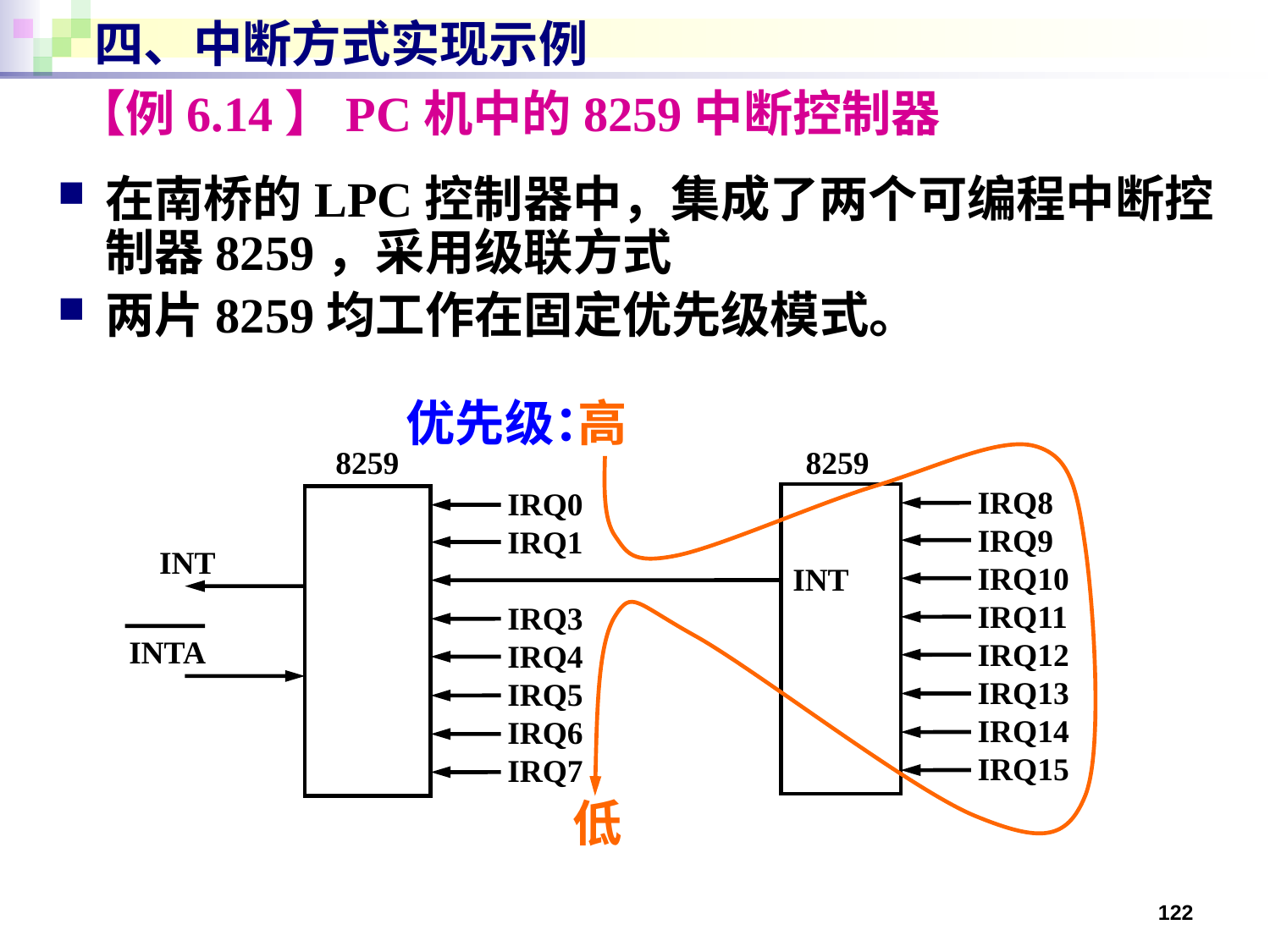

# 四、中断方式实现示例
【例6.14】PC机中的8259中断控制器
在南桥的LPC控制器中，集成了两个可编程中断控制器8259，采用级联方式
两片8259均工作在固定优先级模式。
优先级：
高
8259
8259

IRQ8
IRQ9
IRQ10
IRQ11
IRQ12
IRQ13
IRQ14
IRQ15
IRQ0
IRQ1

IRQ3
IRQ4
IRQ5
IRQ6
IRQ7

INT

INT

INTA

低
122